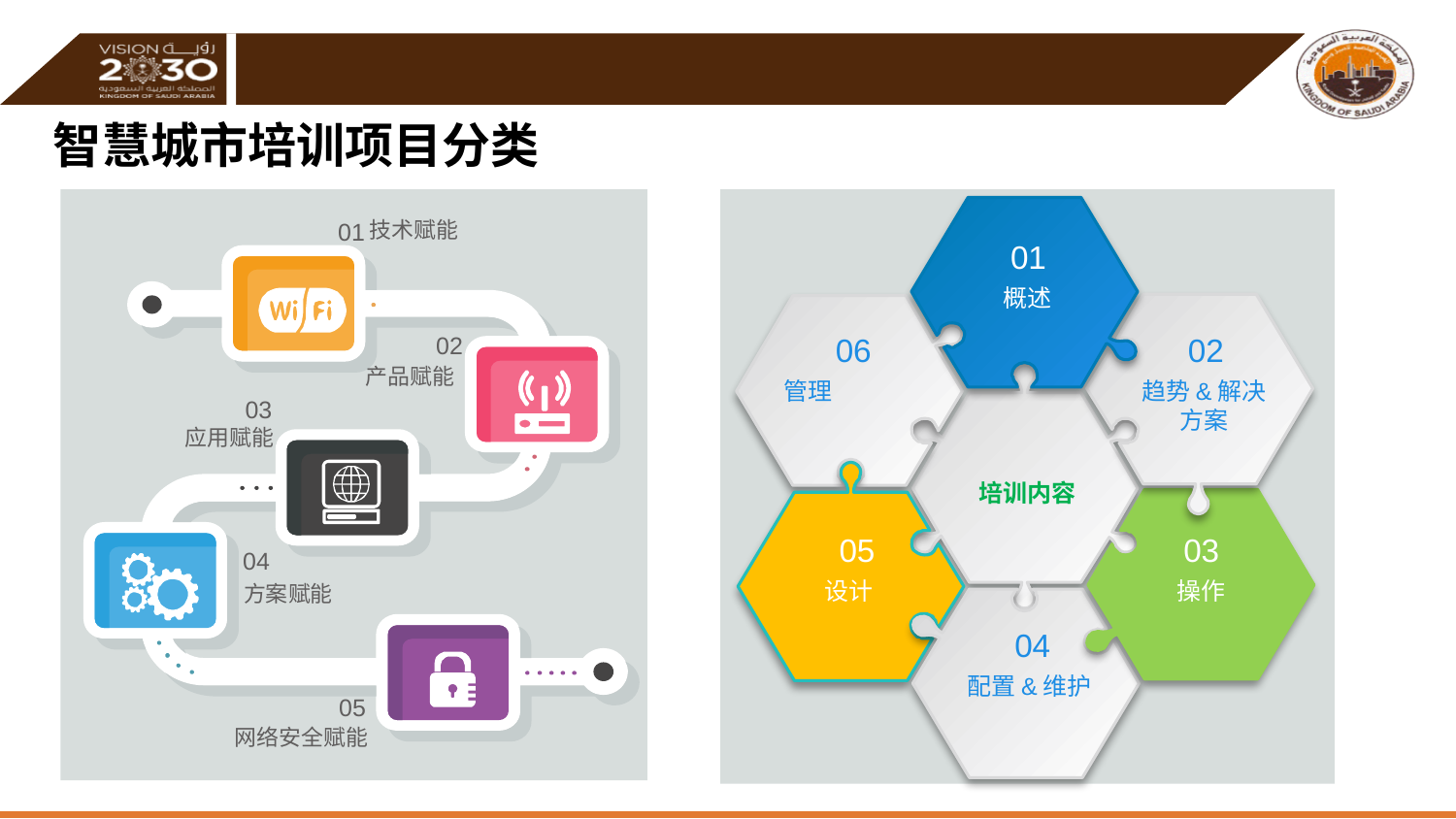

智慧城市培训项目分类

01
概述

06
02

管理
趋势&解决方案

培训内容

05
03
设计
操作

04
配置&维护
技术赋能
01

02

产品赋能
03
应用赋能

04
方案赋能

05
网络安全赋能